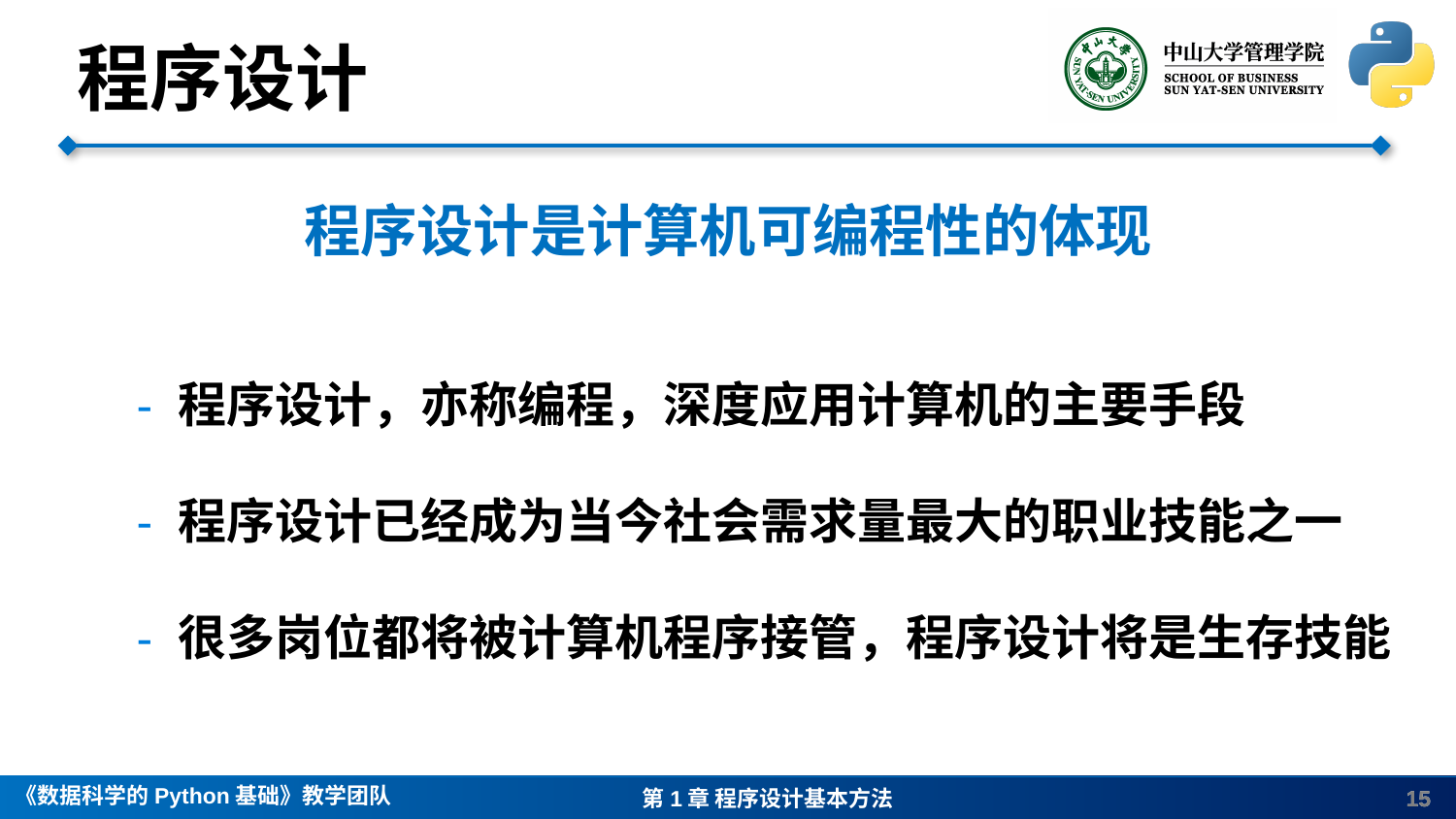

程序设计
程序设计是计算机可编程性的体现
         - 程序设计，亦称编程，深度应用计算机的主要手段
         - 程序设计已经成为当今社会需求量最大的职业技能之一
         - 很多岗位都将被计算机程序接管，程序设计将是生存技能
15